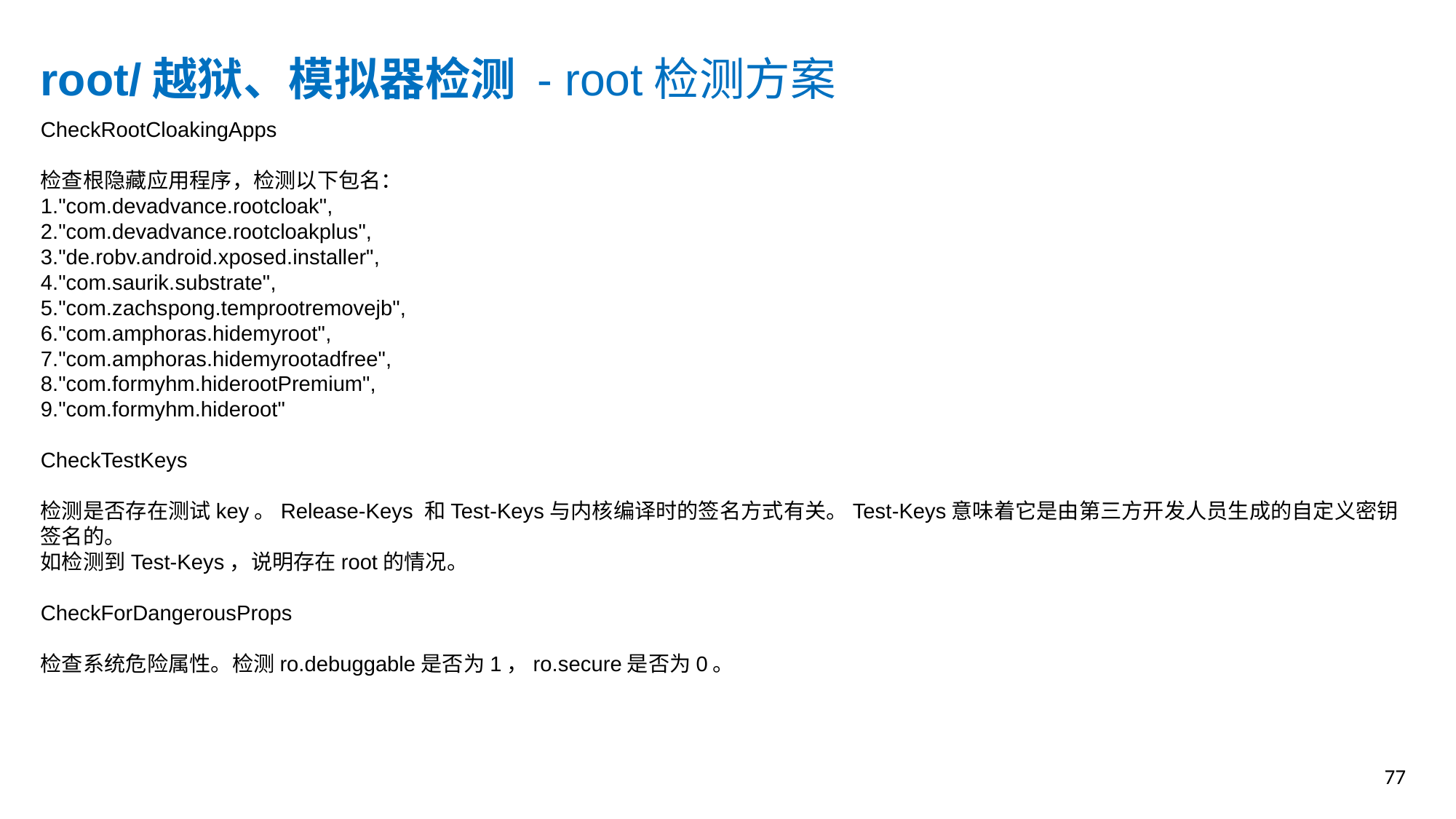

root/越狱、模拟器检测 - root检测方案
CheckRootCloakingApps

检查根隐藏应用程序，检测以下包名：
1."com.devadvance.rootcloak",
2."com.devadvance.rootcloakplus",
3."de.robv.android.xposed.installer",
4."com.saurik.substrate",
5."com.zachspong.temprootremovejb",
6."com.amphoras.hidemyroot",
7."com.amphoras.hidemyrootadfree",
8."com.formyhm.hiderootPremium",
9."com.formyhm.hideroot"

CheckTestKeys

检测是否存在测试key。Release-Keys 和Test-Keys与内核编译时的签名方式有关。Test-Keys意味着它是由第三方开发人员生成的自定义密钥签名的。
如检测到Test-Keys，说明存在root的情况。

CheckForDangerousProps

检查系统危险属性。检测ro.debuggable是否为1，ro.secure是否为0。
77